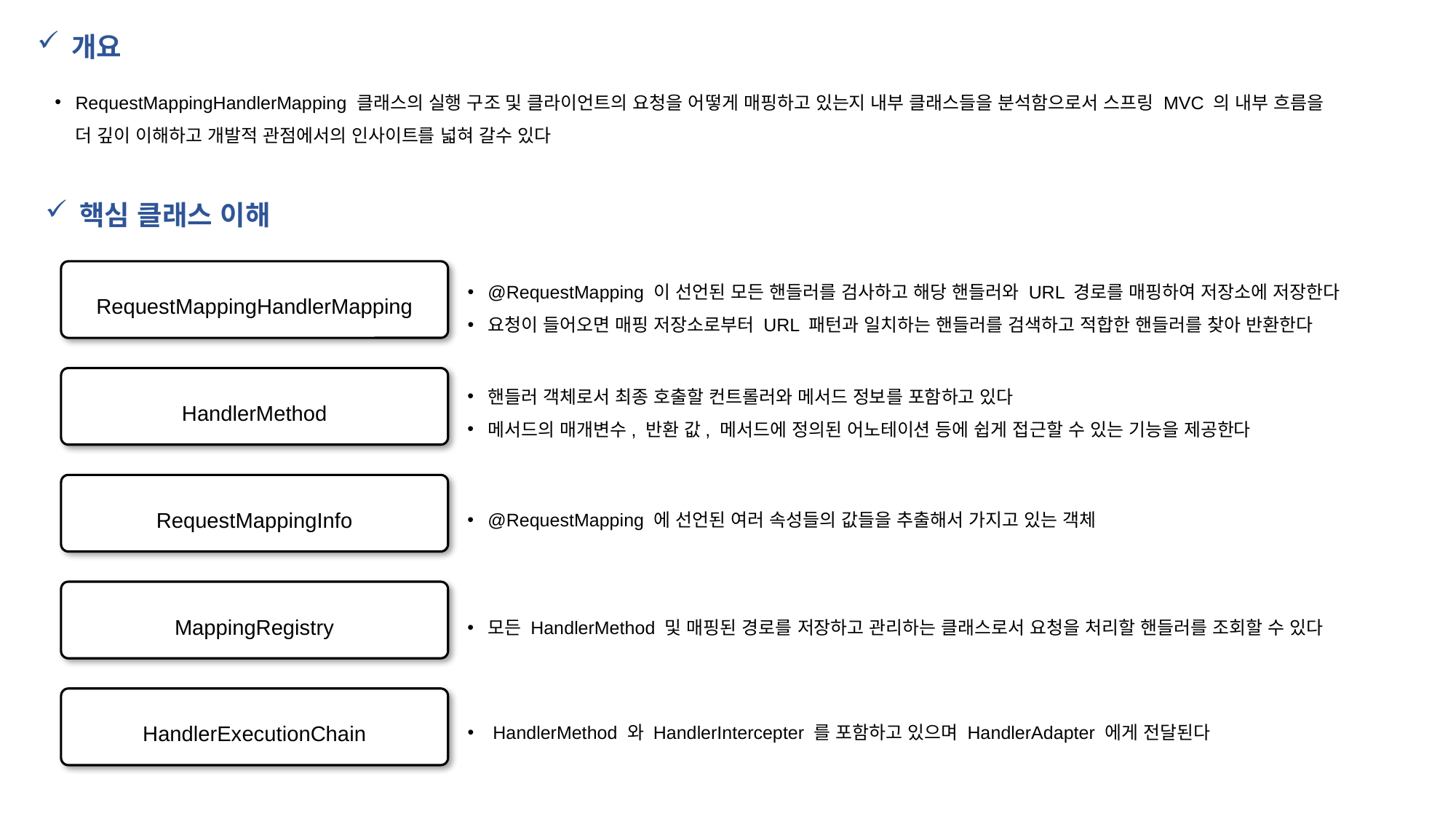

개요
RequestMappingHandlerMapping 클래스의 실행 구조 및 클라이언트의 요청을 어떻게 매핑하고 있는지 내부 클래스들을 분석함으로서 스프링 MVC 의 내부 흐름을 더 깊이 이해하고 개발적 관점에서의 인사이트를 넓혀 갈수 있다
핵심 클래스 이해
RequestMappingHandlerMapping
@RequestMapping 이 선언된 모든 핸들러를 검사하고 해당 핸들러와 URL 경로를 매핑하여 저장소에 저장한다
요청이 들어오면 매핑 저장소로부터 URL 패턴과 일치하는 핸들러를 검색하고 적합한 핸들러를 찾아 반환한다
HandlerMethod
핸들러 객체로서 최종 호출할 컨트롤러와 메서드 정보를 포함하고 있다
메서드의 매개변수, 반환 값, 메서드에 정의된 어노테이션 등에 쉽게 접근할 수 있는 기능을 제공한다
RequestMappingInfo
@RequestMapping 에 선언된 여러 속성들의 값들을 추출해서 가지고 있는 객체
MappingRegistry
모든 HandlerMethod 및 매핑된 경로를 저장하고 관리하는 클래스로서 요청을 처리할 핸들러를 조회할 수 있다
HandlerExecutionChain
 HandlerMethod 와 HandlerIntercepter 를 포함하고 있으며 HandlerAdapter 에게 전달된다